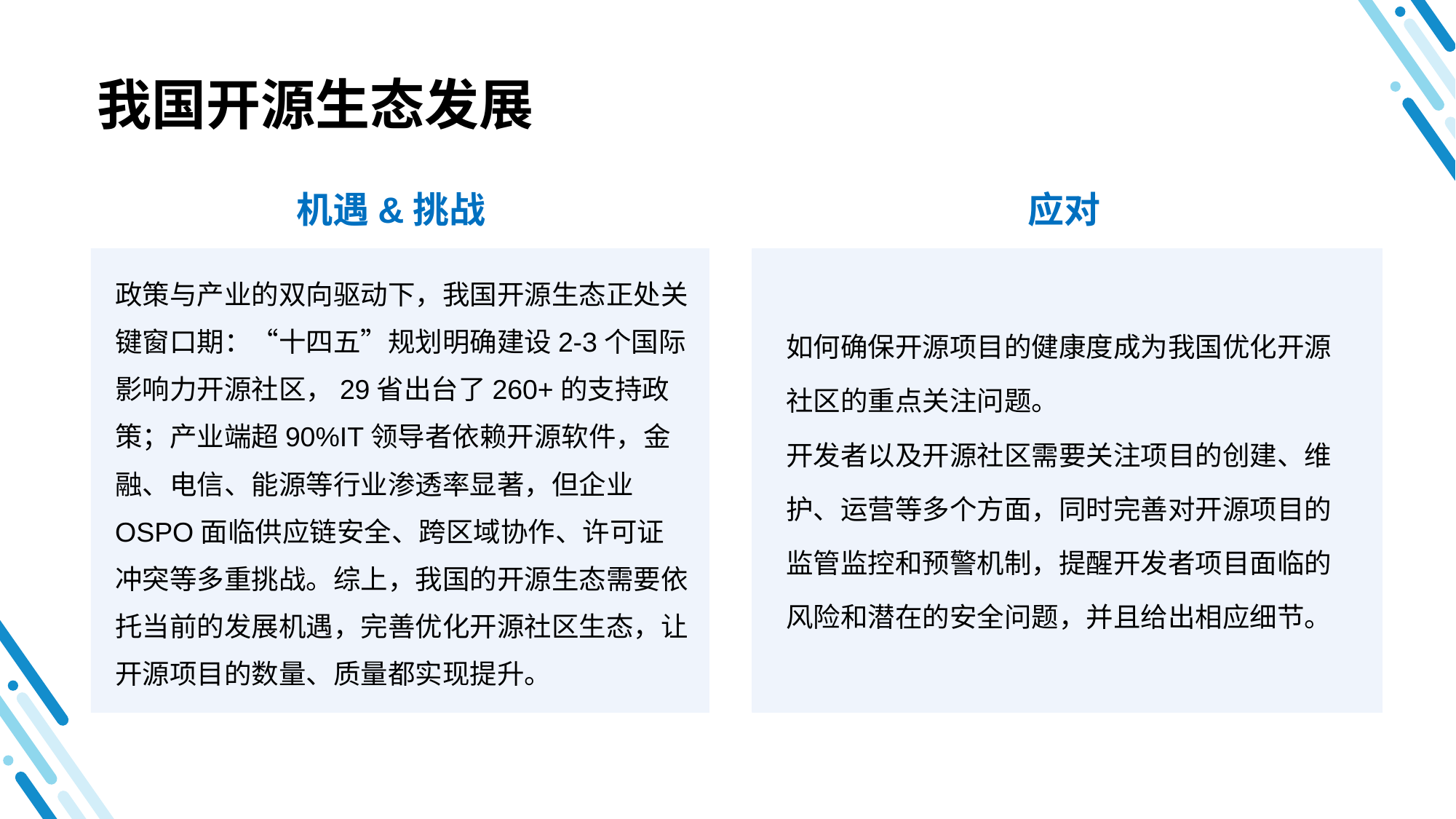

我国开源生态发展
机遇&挑战
应对

政策与产业的双向驱动下，我国开源生态正处关键窗口期：“十四五”规划明确建设2-3个国际影响力开源社区，29省出台了260+的支持政策；产业端超90%IT领导者依赖开源软件，金融、电信、能源等行业渗透率显著，但企业OSPO面临供应链安全、跨区域协作、许可证冲突等多重挑战。综上，我国的开源生态需要依托当前的发展机遇，完善优化开源社区生态，让开源项目的数量、质量都实现提升。
如何确保开源项目的健康度成为我国优化开源社区的重点关注问题。
开发者以及开源社区需要关注项目的创建、维护、运营等多个方面，同时完善对开源项目的监管监控和预警机制，提醒开发者项目面临的风险和潜在的安全问题，并且给出相应细节。